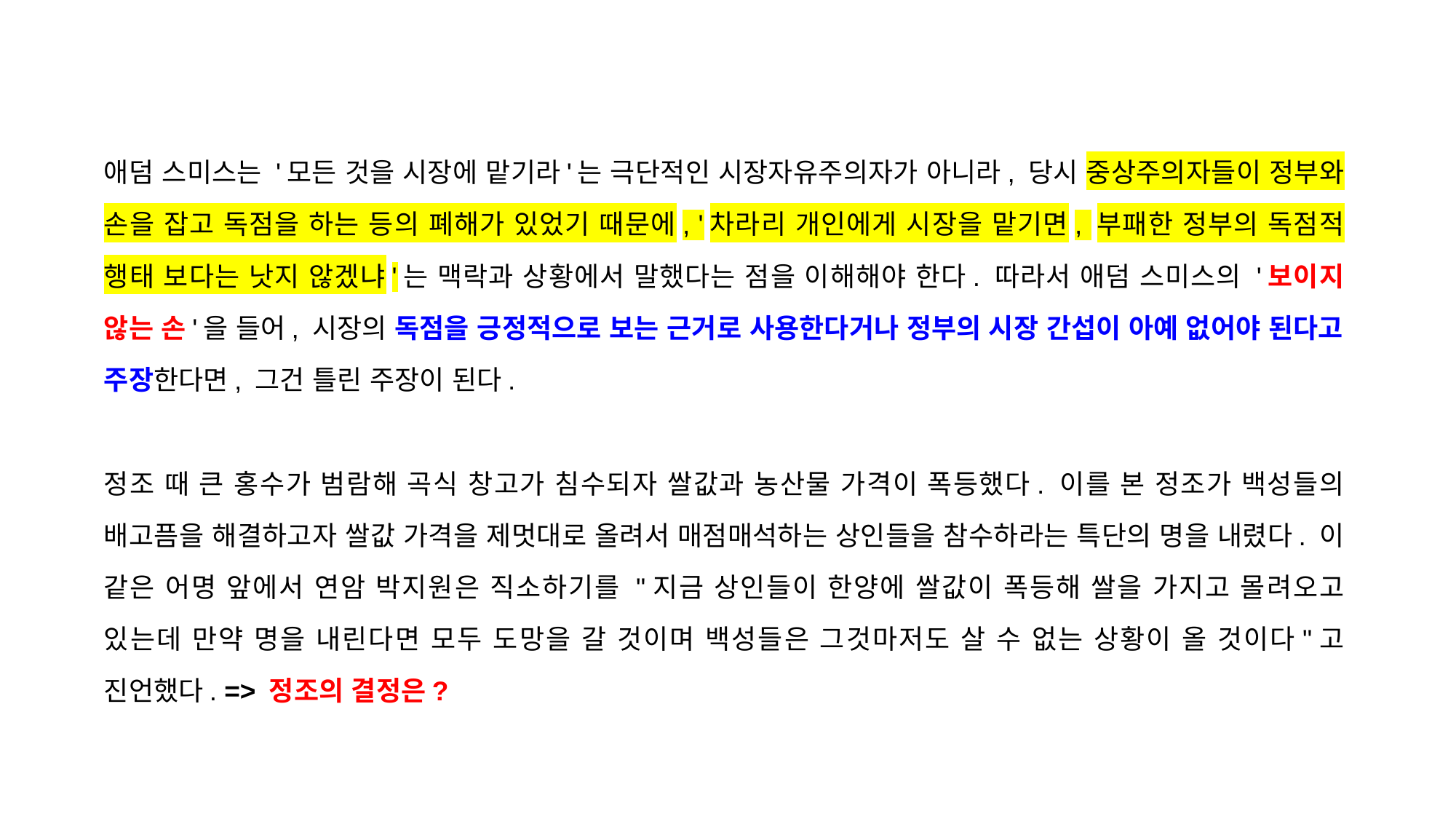

애덤 스미스는 '모든 것을 시장에 맡기라'는 극단적인 시장자유주의자가 아니라, 당시 중상주의자들이 정부와 손을 잡고 독점을 하는 등의 폐해가 있었기 때문에, '차라리 개인에게 시장을 맡기면, 부패한 정부의 독점적 행태 보다는 낫지 않겠냐'는 맥락과 상황에서 말했다는 점을 이해해야 한다. 따라서 애덤 스미스의 '보이지 않는 손'을 들어, 시장의 독점을 긍정적으로 보는 근거로 사용한다거나 정부의 시장 간섭이 아예 없어야 된다고 주장한다면, 그건 틀린 주장이 된다.

정조 때 큰 홍수가 범람해 곡식 창고가 침수되자 쌀값과 농산물 가격이 폭등했다. 이를 본 정조가 백성들의 배고픔을 해결하고자 쌀값 가격을 제멋대로 올려서 매점매석하는 상인들을 참수하라는 특단의 명을 내렸다. 이 같은 어명 앞에서 연암 박지원은 직소하기를 "지금 상인들이 한양에 쌀값이 폭등해 쌀을 가지고 몰려오고 있는데 만약 명을 내린다면 모두 도망을 갈 것이며 백성들은 그것마저도 살 수 없는 상황이 올 것이다"고 진언했다. => 정조의 결정은?